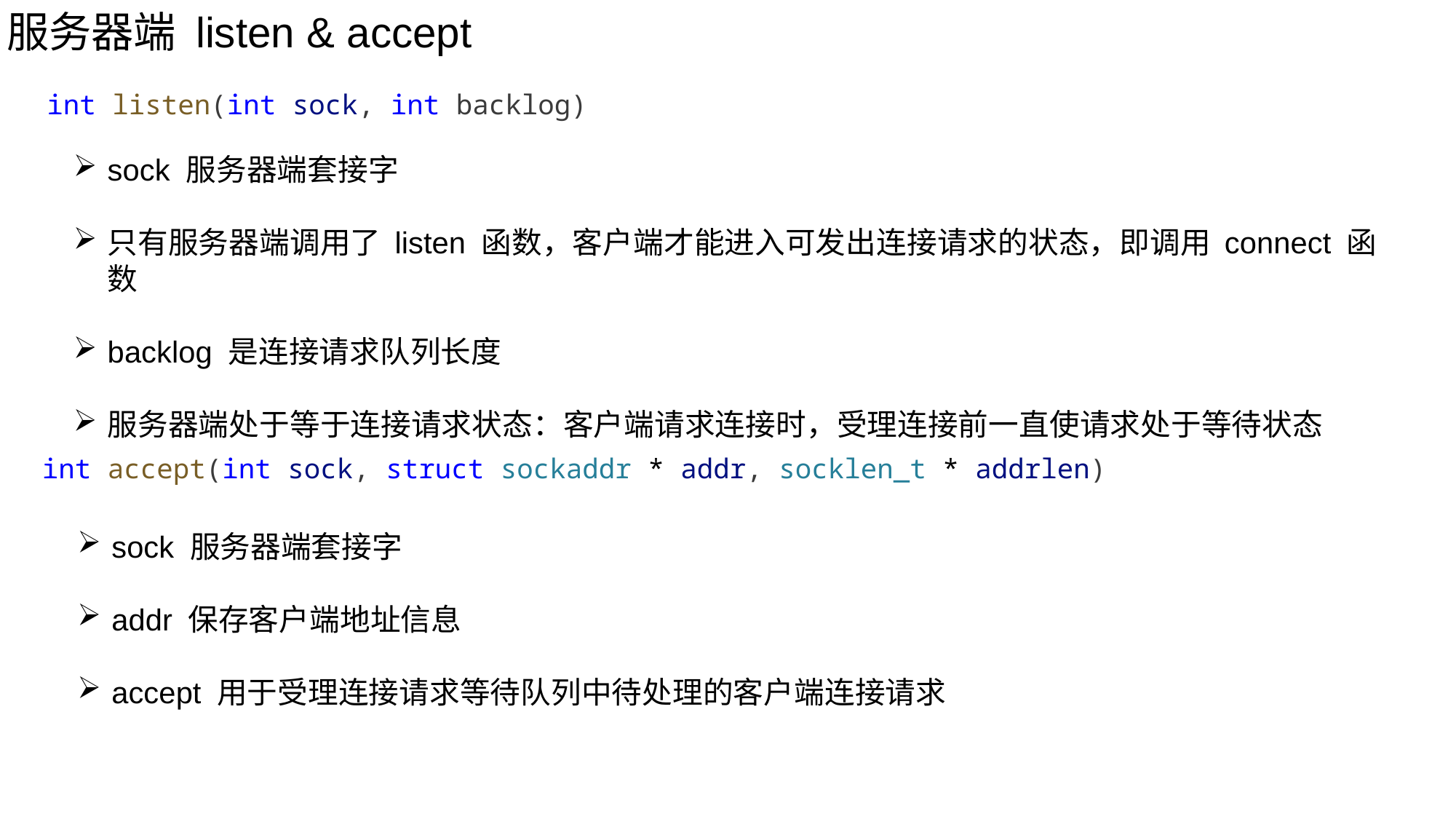

服务器端 listen & accept
int listen(int sock, int backlog)
sock 服务器端套接字

只有服务器端调用了 listen 函数，客户端才能进入可发出连接请求的状态，即调用 connect 函数

backlog 是连接请求队列长度

服务器端处于等于连接请求状态：客户端请求连接时，受理连接前一直使请求处于等待状态
int accept(int sock, struct sockaddr * addr, socklen_t * addrlen)
sock 服务器端套接字

addr 保存客户端地址信息

accept 用于受理连接请求等待队列中待处理的客户端连接请求